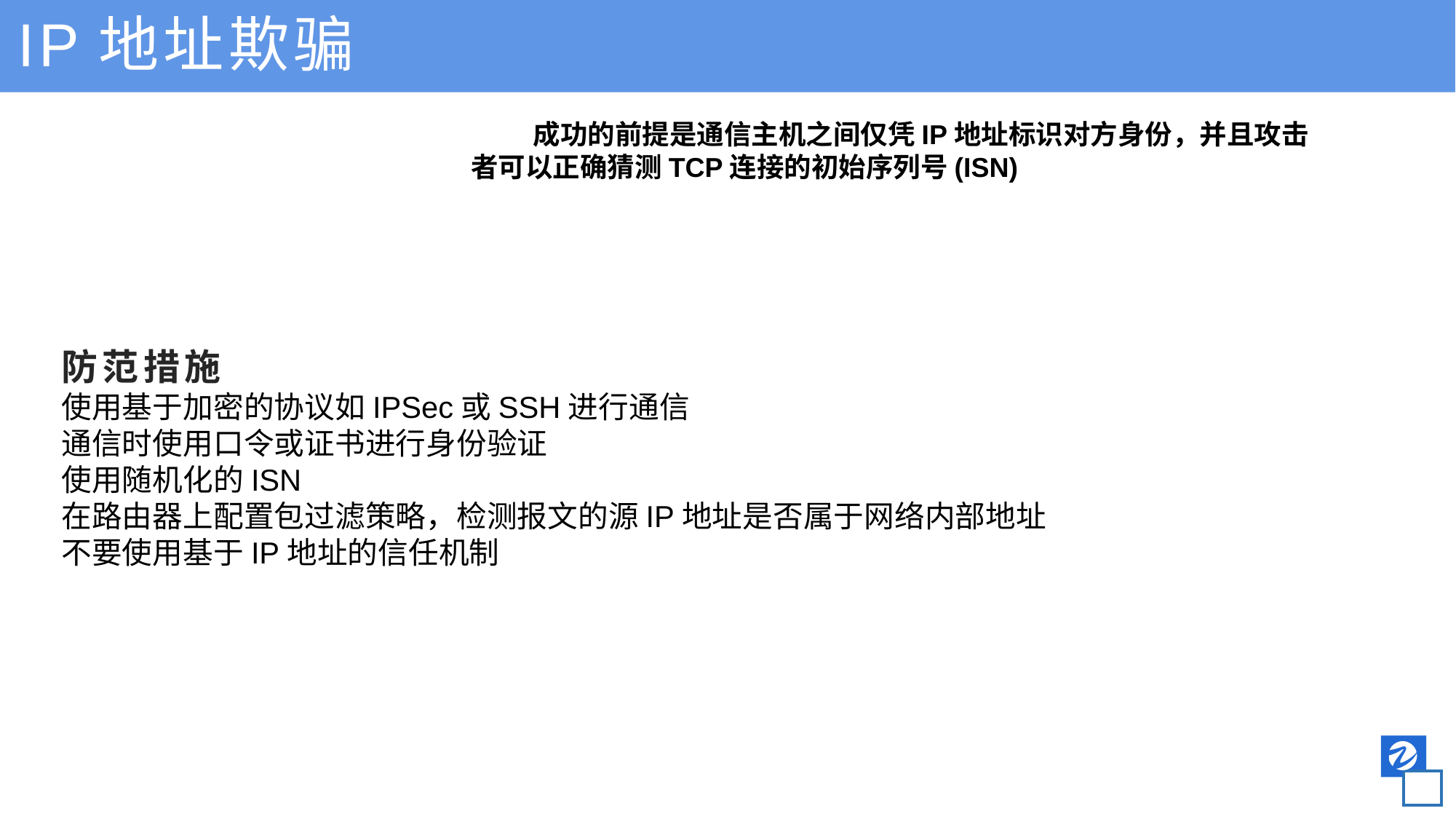

IP地址欺骗
         成功的前提是通信主机之间仅凭IP地址标识对方身份，并且攻击者可以正确猜测TCP连接的初始序列号(ISN)
防范措施
使用基于加密的协议如IPSec或SSH进行通信
通信时使用口令或证书进行身份验证
使用随机化的ISN
在路由器上配置包过滤策略，检测报文的源IP地址是否属于网络内部地址
不要使用基于IP地址的信任机制